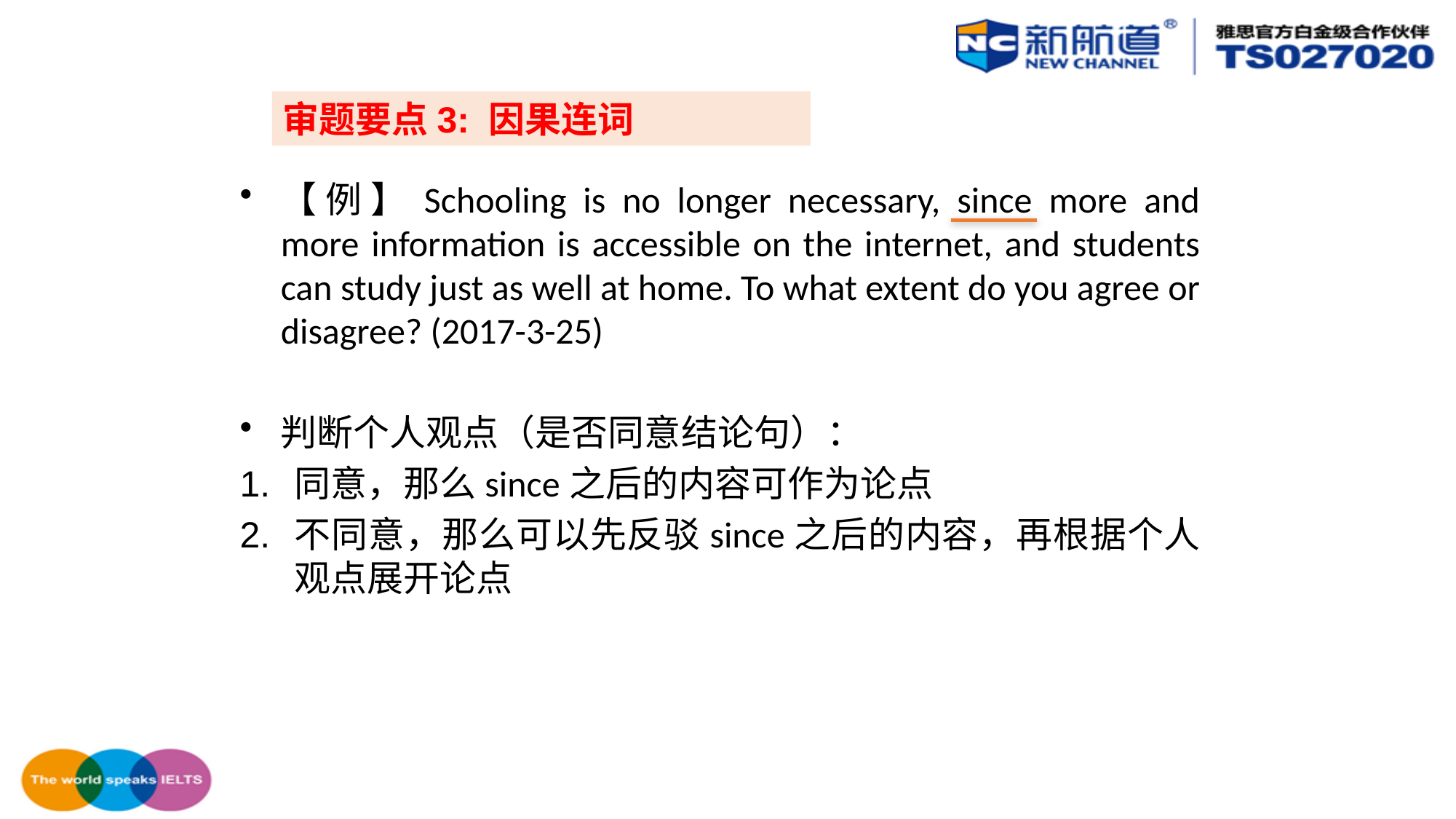

审题要点3: 因果连词

【例】Schooling is no longer necessary, since more and more information is accessible on the internet, and students can study just as well at home. To what extent do you agree or disagree? (2017-3-25)

判断个人观点（是否同意结论句）：
同意，那么since之后的内容可作为论点
不同意，那么可以先反驳since之后的内容，再根据个人观点展开论点